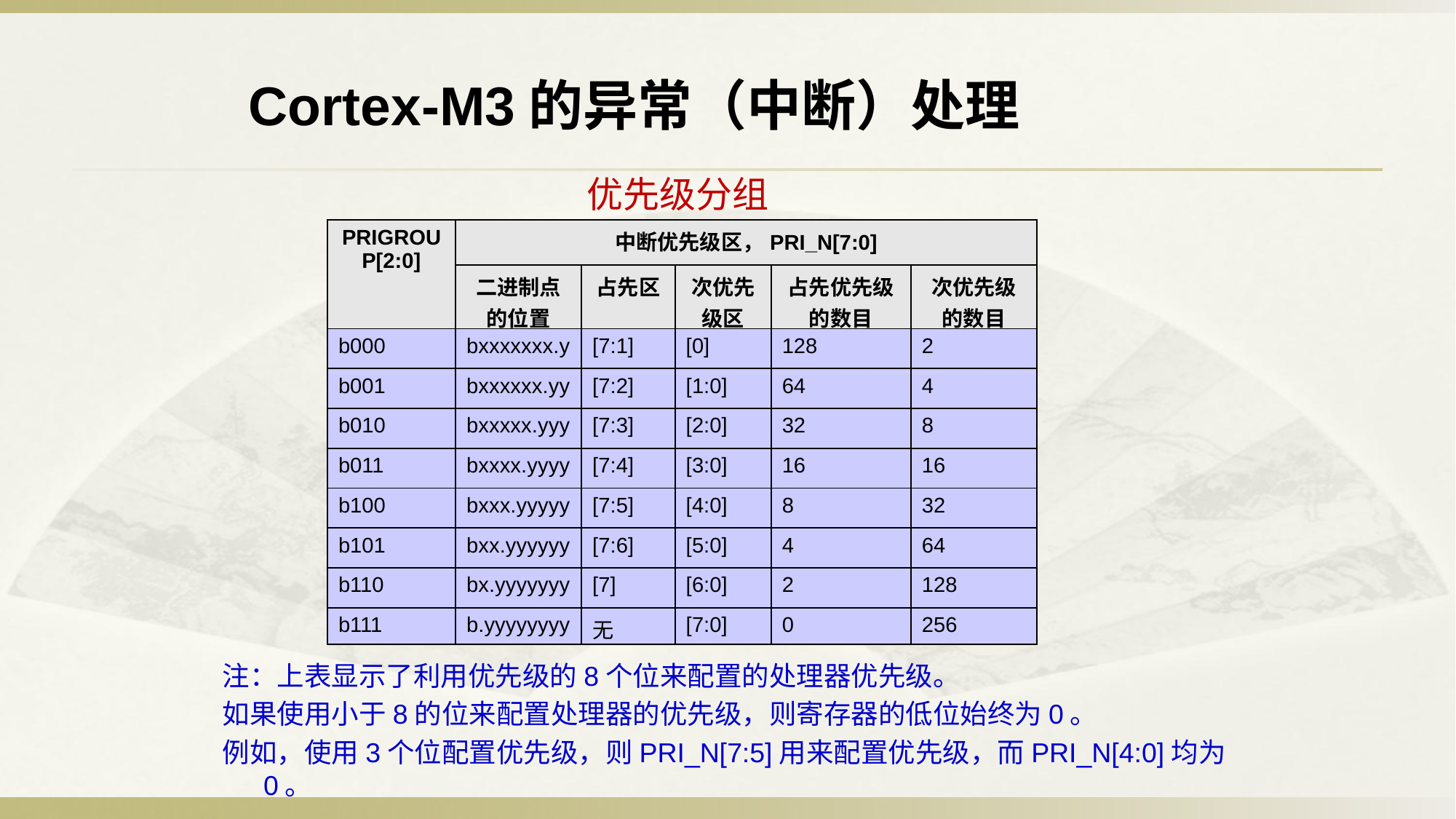

Cortex-M3的异常（中断）处理
优先级分组
| PRIGROUP[2:0] | 中断优先级区，PRI\_N[7:0] |  |  |  |  |
| --- | --- | --- | --- | --- | --- |
|  | 二进制点的位置 | 占先区 | 次优先级区 | 占先优先级的数目 | 次优先级的数目 |
| b000 | bxxxxxxx.y | [7:1] | [0] | 128 | 2 |
| b001 | bxxxxxx.yy | [7:2] | [1:0] | 64 | 4 |
| b010 | bxxxxx.yyy | [7:3] | [2:0] | 32 | 8 |
| b011 | bxxxx.yyyy | [7:4] | [3:0] | 16 | 16 |
| b100 | bxxx.yyyyy | [7:5] | [4:0] | 8 | 32 |
| b101 | bxx.yyyyyy | [7:6] | [5:0] | 4 | 64 |
| b110 | bx.yyyyyyy | [7] | [6:0] | 2 | 128 |
| b111 | b.yyyyyyyy | 无 | [7:0] | 0 | 256 |

注：上表显示了利用优先级的8个位来配置的处理器优先级。
如果使用小于8的位来配置处理器的优先级，则寄存器的低位始终为0。
例如，使用3个位配置优先级，则PRI_N[7:5]用来配置优先级，而PRI_N[4:0]均为0。